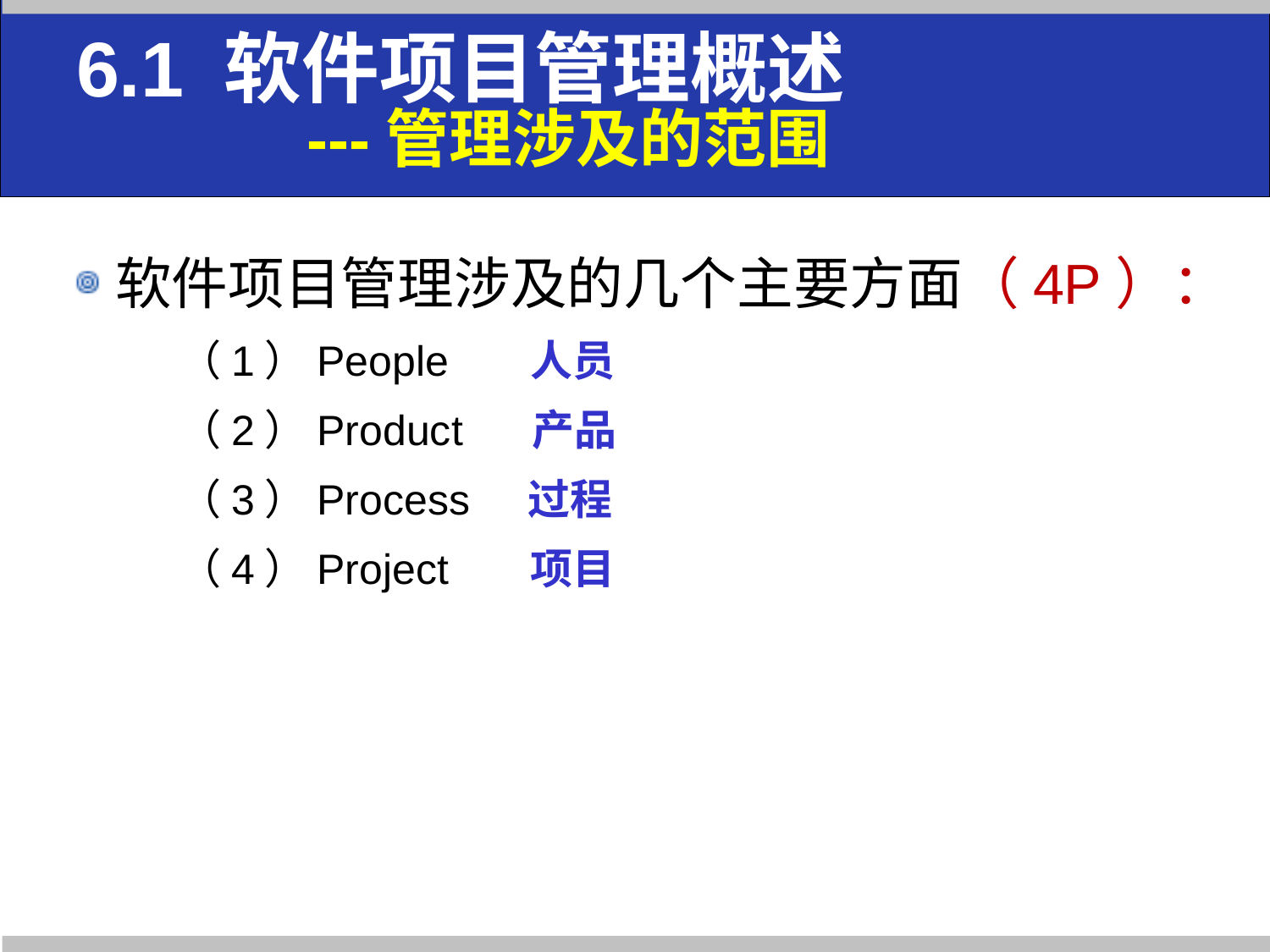

# 6.1 软件项目管理概述 ---管理涉及的范围
软件项目管理涉及的几个主要方面（4P）：
（1）People      人员
（2）Product     产品
（3）Process    过程
（4）Project      项目

719